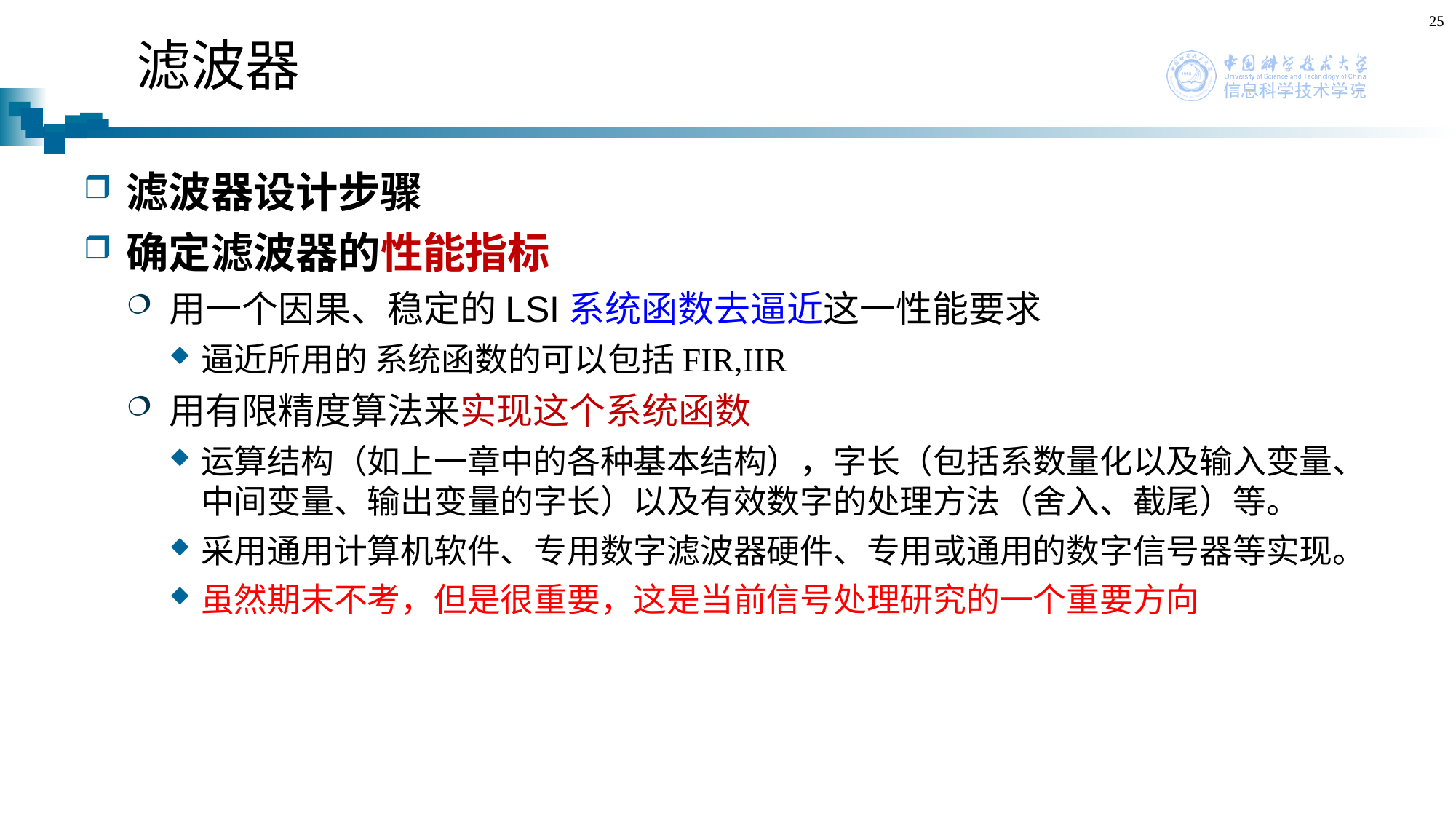

25
# 滤波器
滤波器设计步骤
确定滤波器的性能指标
用一个因果、稳定的LSI系统函数去逼近这一性能要求
逼近所用的 系统函数的可以包括FIR,IIR
用有限精度算法来实现这个系统函数
运算结构（如上一章中的各种基本结构），字长（包括系数量化以及输入变量、中间变量、输出变量的字长）以及有效数字的处理方法（舍入、截尾）等。
采用通用计算机软件、专用数字滤波器硬件、专用或通用的数字信号器等实现。
虽然期末不考，但是很重要，这是当前信号处理研究的一个重要方向